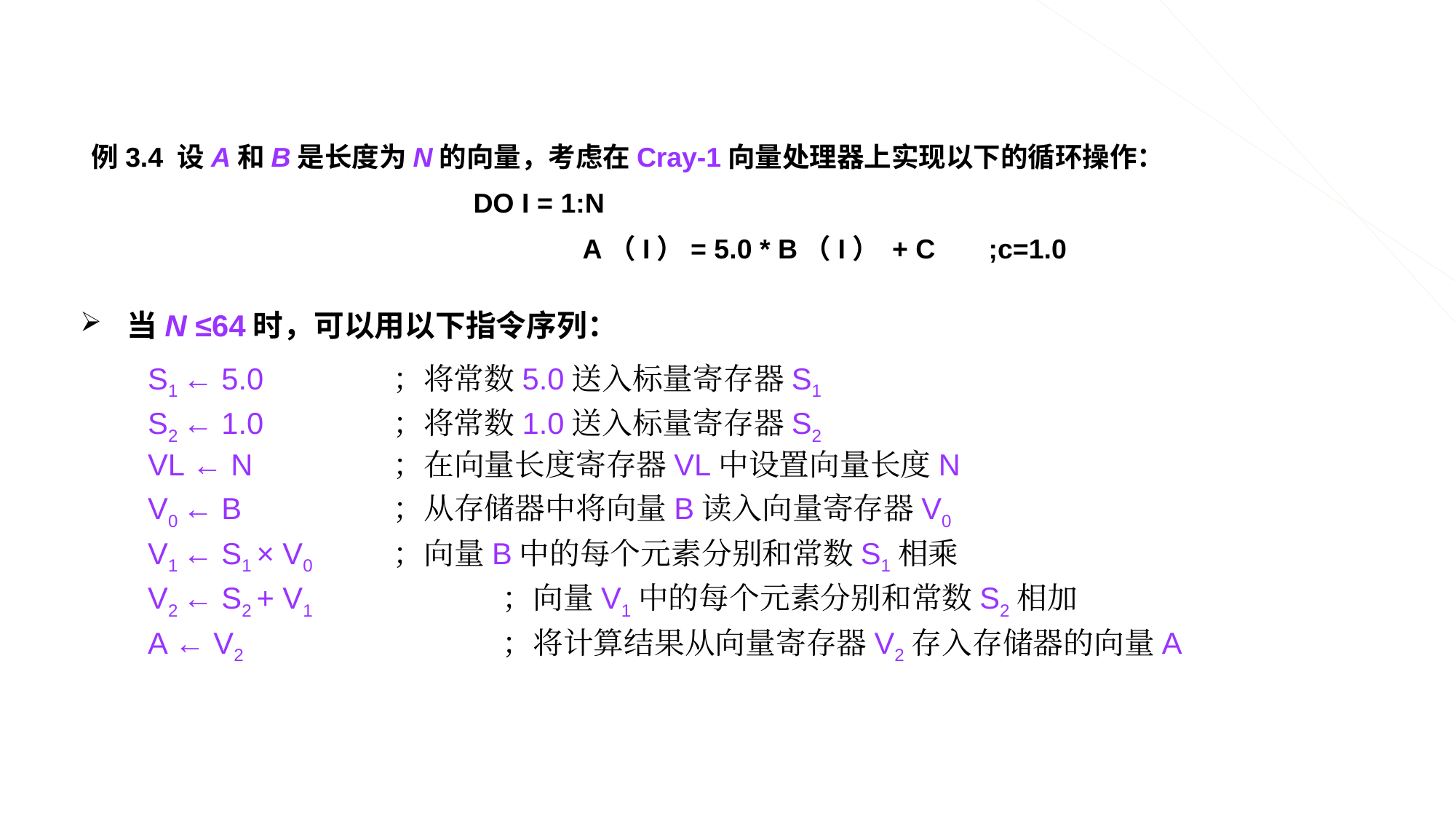

例3.4 设A和B是长度为N的向量，考虑在Cray-1向量处理器上实现以下的循环操作：
             			DO I = 1:N
					A（I）= 5.0 * B（I） + C       ;c=1.0
  当N ≤64时，可以用以下指令序列：

S1 ← 5.0       	；将常数5.0送入标量寄存器S1
S2 ← 1.0  	    	；将常数1.0送入标量寄存器S2
VL ← N  	    	；在向量长度寄存器VL中设置向量长度N
V0 ← B    	    	；从存储器中将向量B读入向量寄存器V0
V1 ← S1 × V0      	；向量B中的每个元素分别和常数S1相乘
V2 ← S2 + V1	  	；向量V1中的每个元素分别和常数S2相加
A ← V2	     		；将计算结果从向量寄存器V2存入存储器的向量A